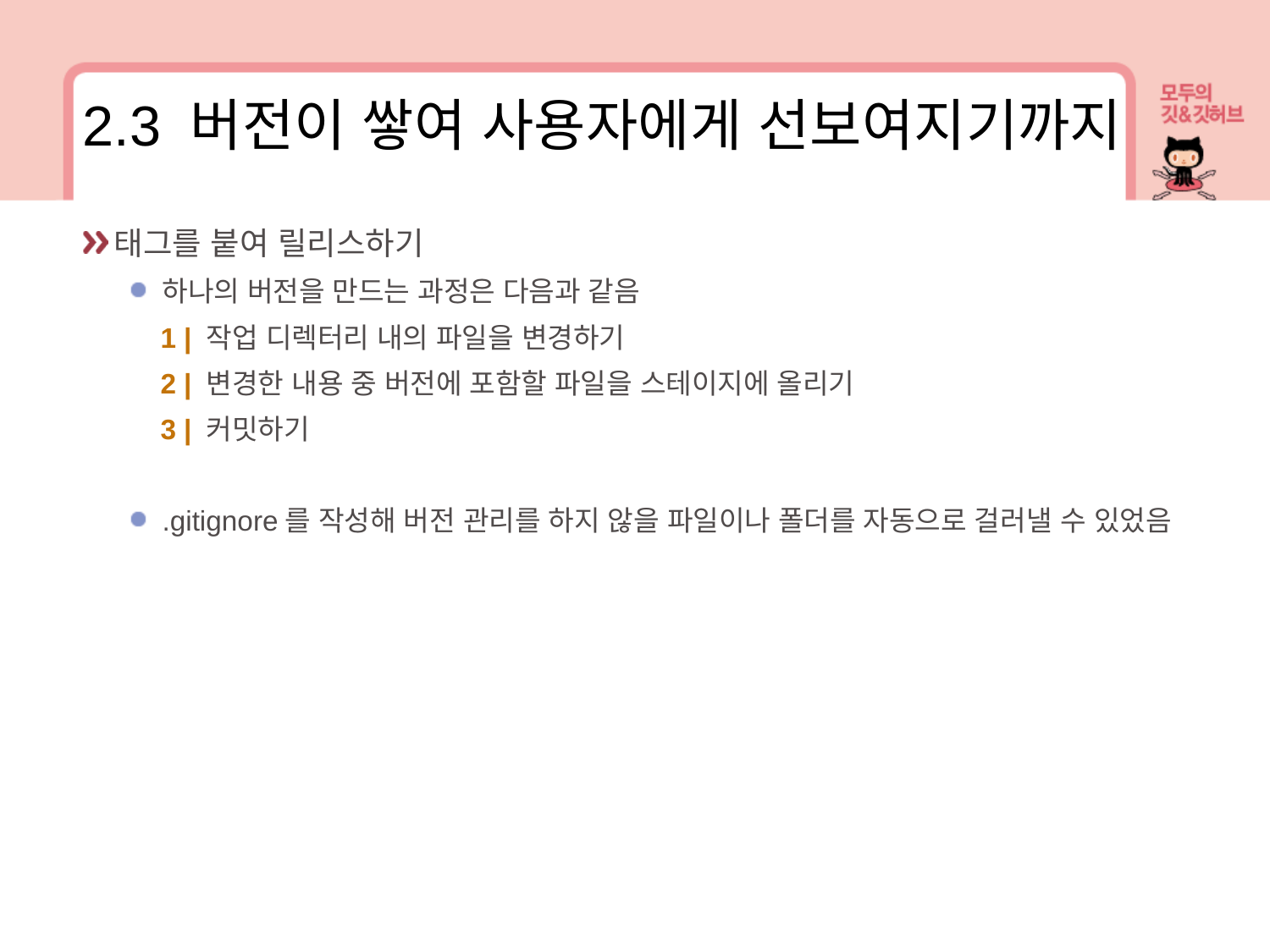

2.3 버전이 쌓여 사용자에게 선보여지기까지
태그를 붙여 릴리스하기
하나의 버전을 만드는 과정은 다음과 같음
    1 | 작업 디렉터리 내의 파일을 변경하기
    2 | 변경한 내용 중 버전에 포함할 파일을 스테이지에 올리기
    3 | 커밋하기

.gitignore를 작성해 버전 관리를 하지 않을 파일이나 폴더를 자동으로 걸러낼 수 있었음